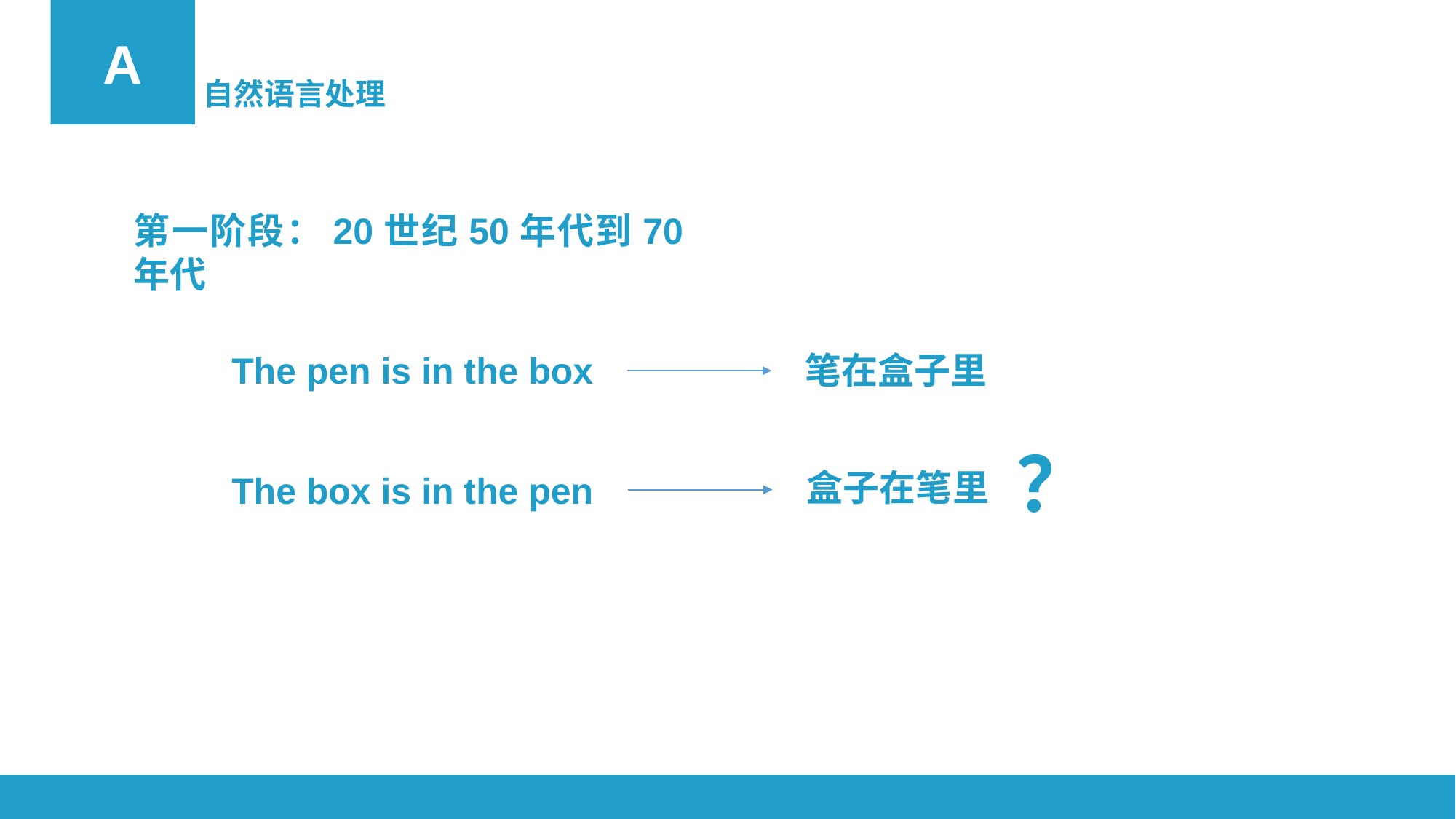

A
自然语言处理
第一阶段：20世纪50年代到70年代
The pen is in the box
笔在盒子里

？
盒子在笔里
The box is in the pen